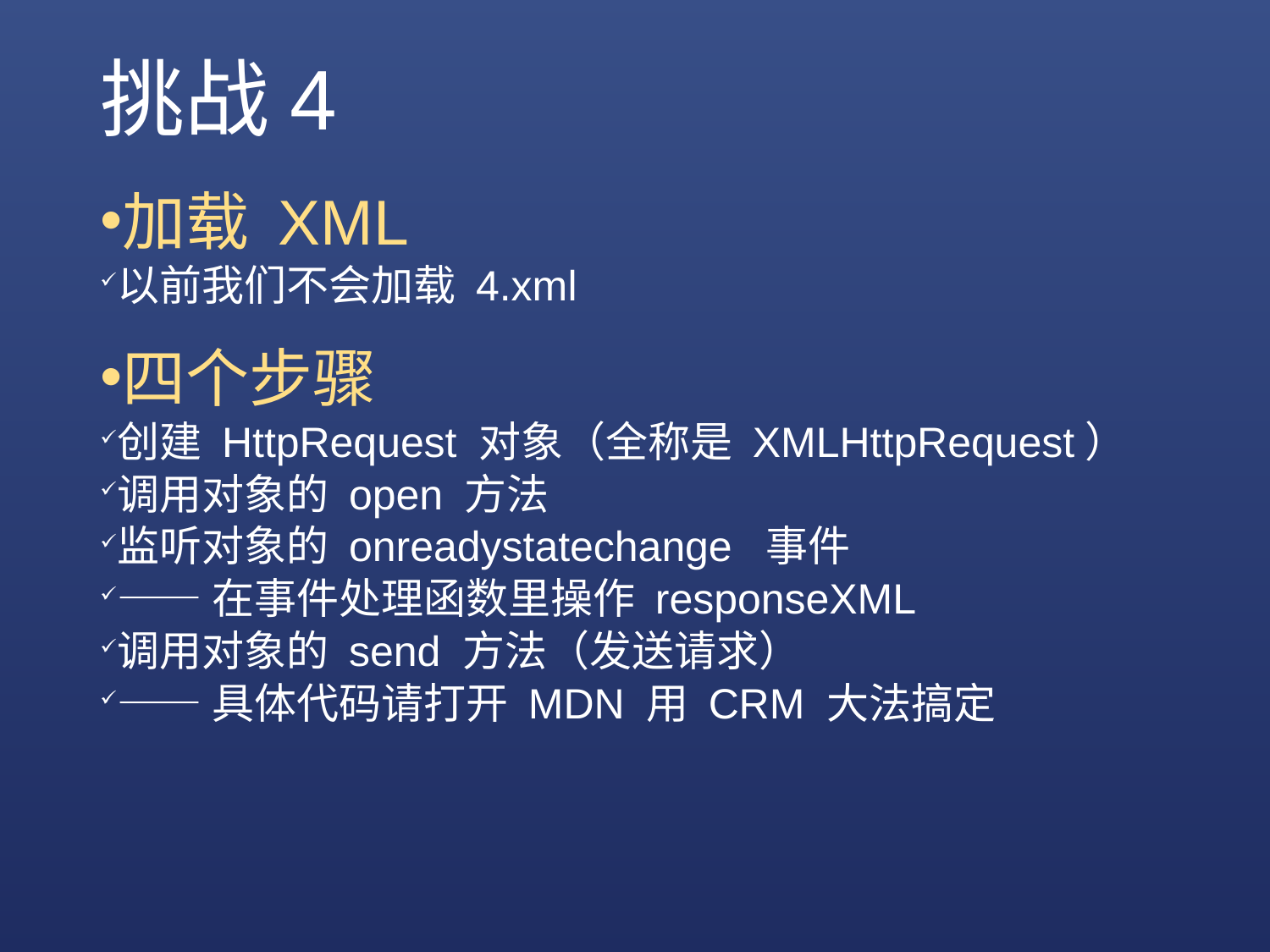

# 挑战4
加载 XML
以前我们不会加载 4.xml
四个步骤
创建 HttpRequest 对象（全称是 XMLHttpRequest）
调用对象的 open 方法
监听对象的 onreadystatechange  事件
——在事件处理函数里操作 responseXML
调用对象的 send 方法（发送请求）
——具体代码请打开 MDN 用 CRM 大法搞定